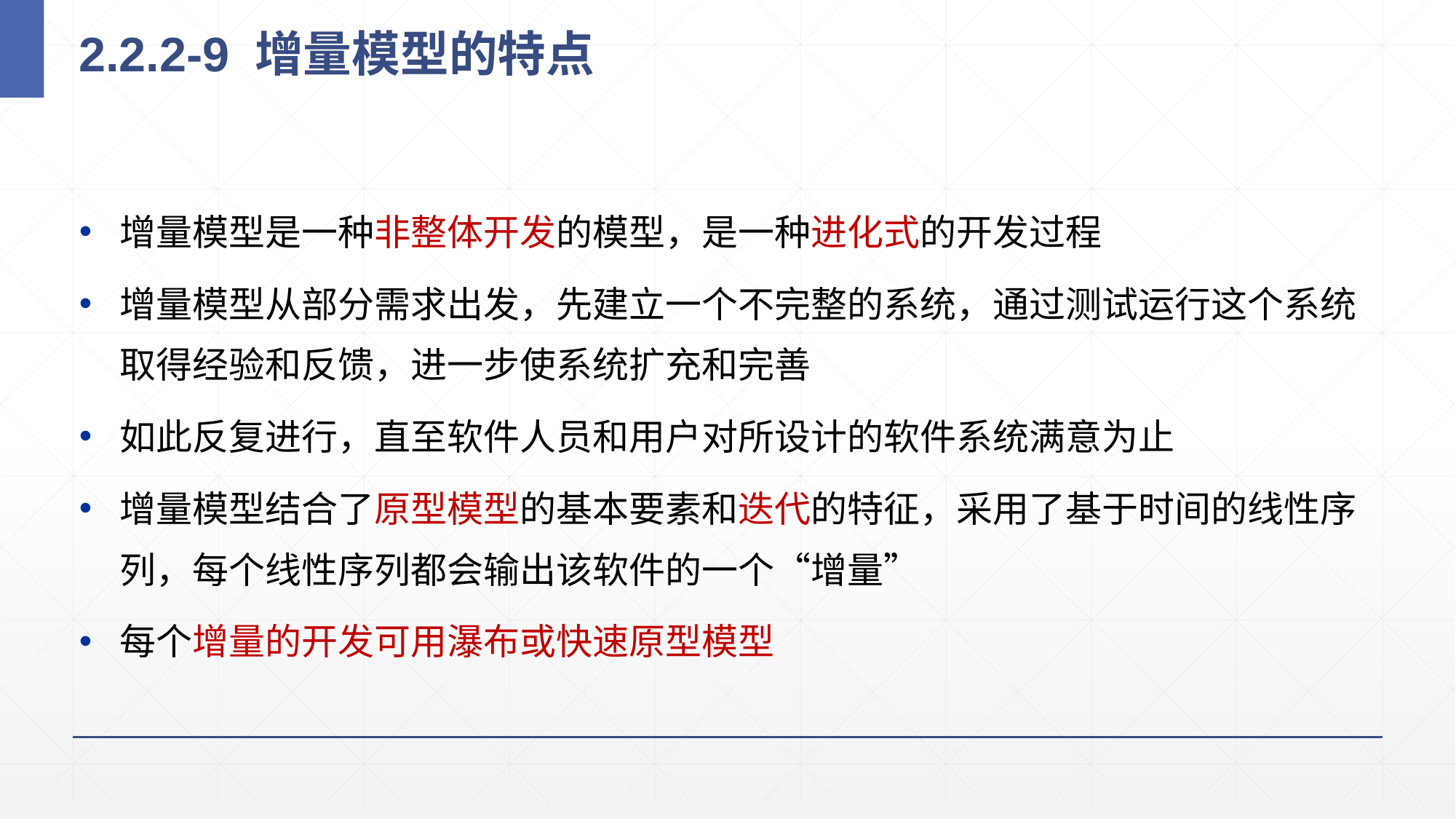

# 2.2.2-9 增量模型的特点
增量模型是一种非整体开发的模型，是一种进化式的开发过程
增量模型从部分需求出发，先建立一个不完整的系统，通过测试运行这个系统取得经验和反馈，进一步使系统扩充和完善
如此反复进行，直至软件人员和用户对所设计的软件系统满意为止
增量模型结合了原型模型的基本要素和迭代的特征，采用了基于时间的线性序列，每个线性序列都会输出该软件的一个“增量”
每个增量的开发可用瀑布或快速原型模型